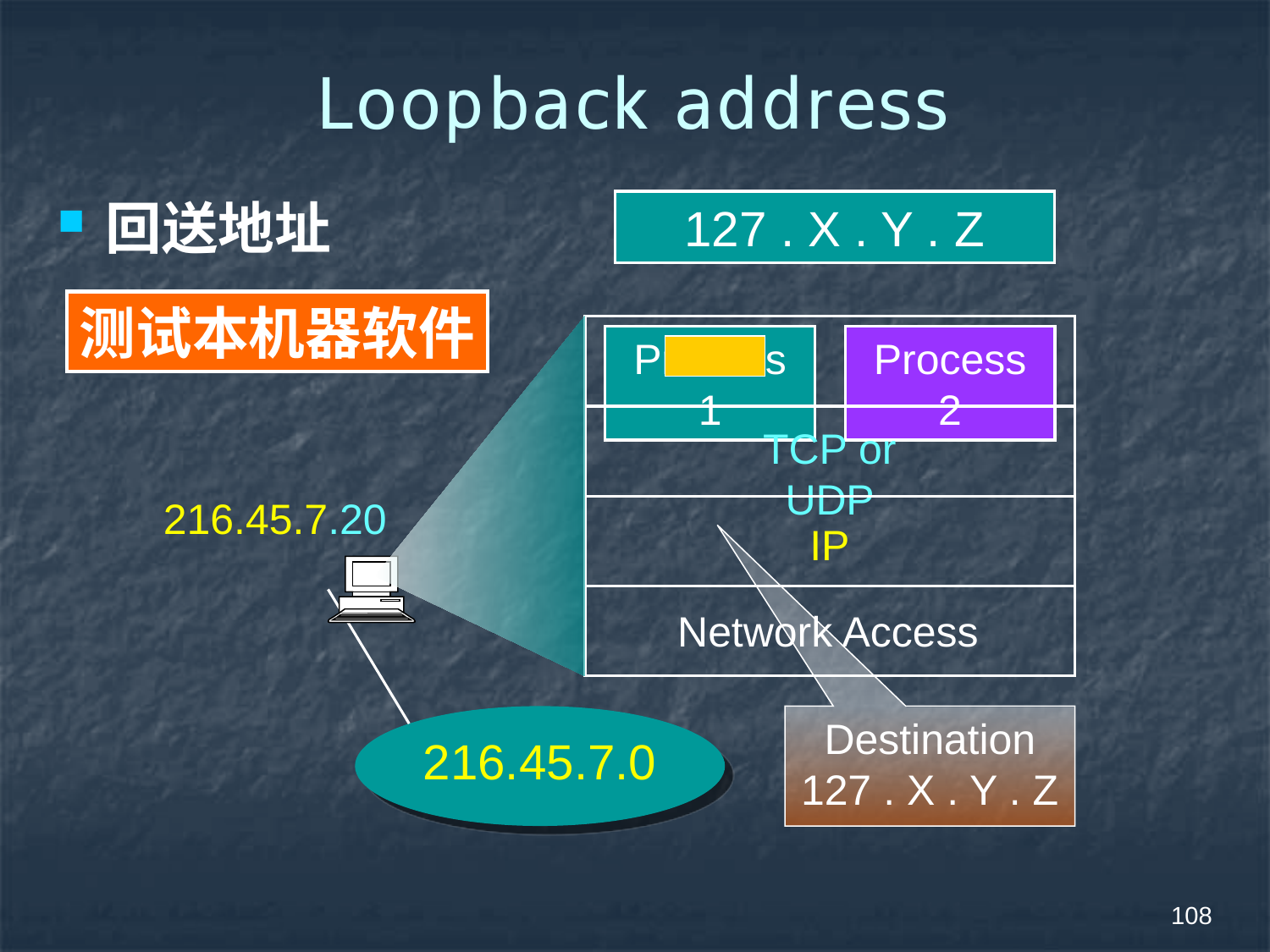

# Loopback address
回送地址
127 . X . Y . Z
测试本机器软件

Process 1
Process 2

TCP or UDP
216.45.7.20
IP

Network Access

Destination
127 . X . Y . Z
216.45.7.0
108